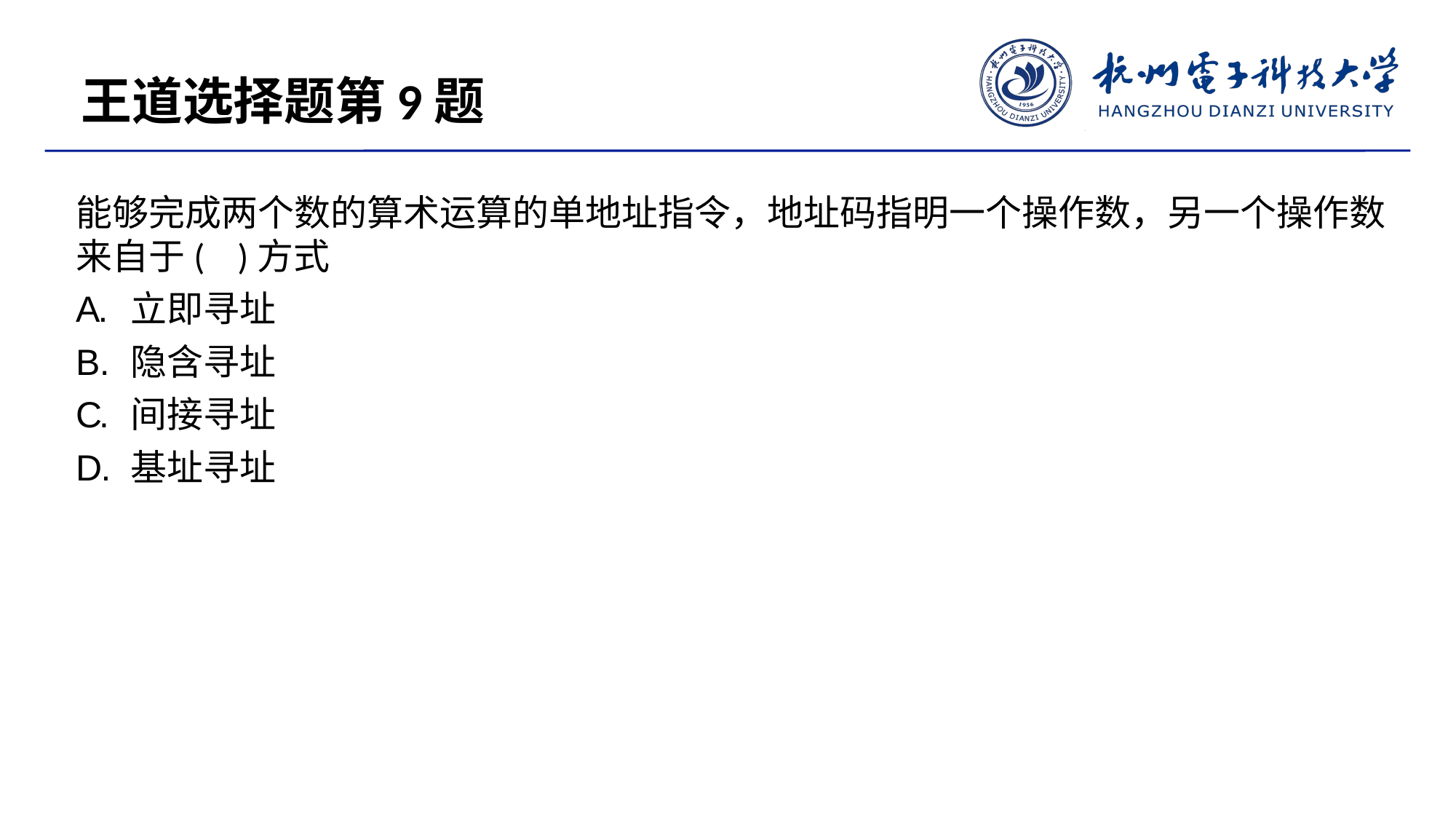

王道选择题第9题
能够完成两个数的算术运算的单地址指令，地址码指明一个操作数，另一个操作数来自于(    )方式
立即寻址
隐含寻址
间接寻址
基址寻址